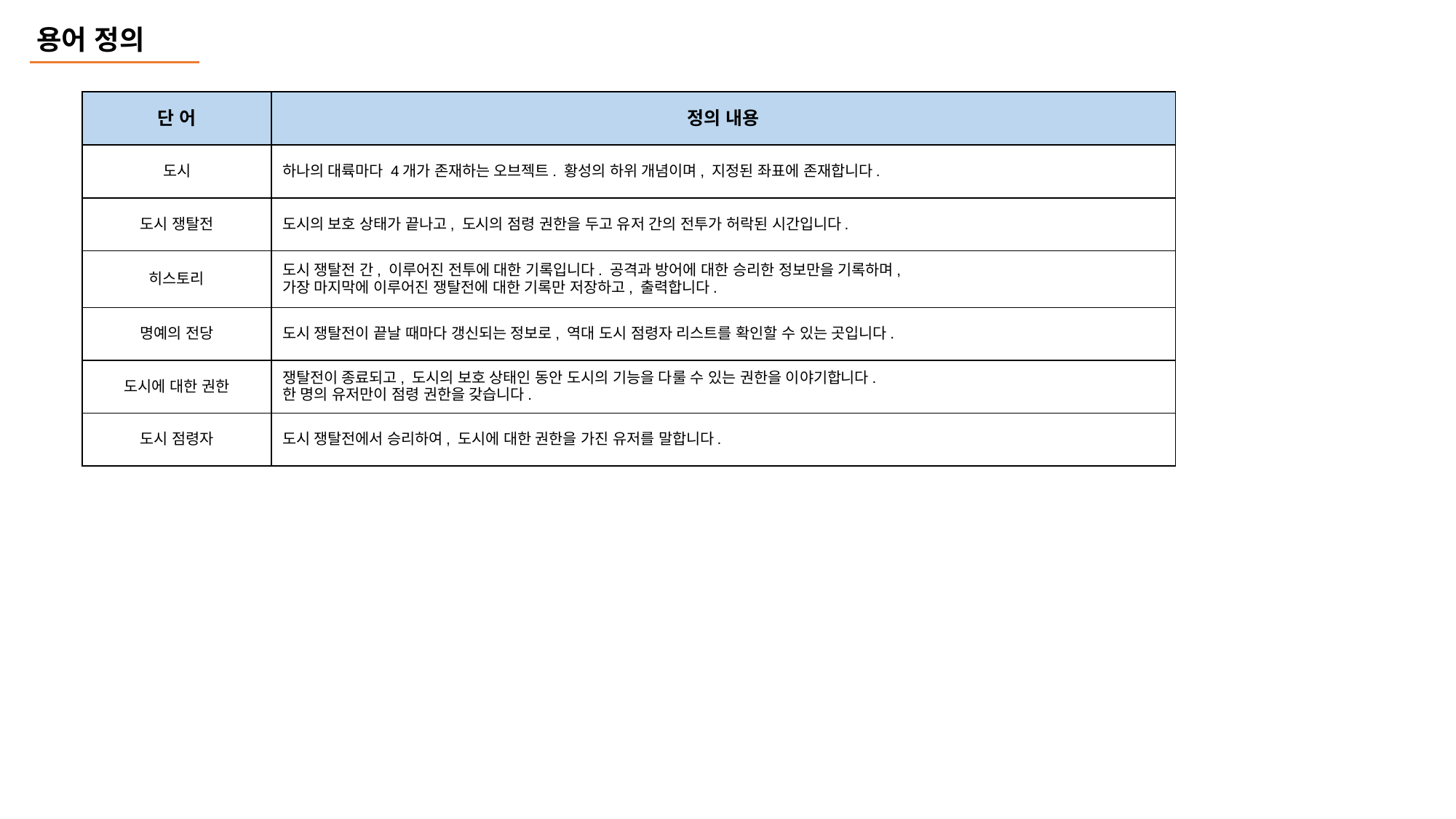

용어 정의
| 단 어 | 정의 내용 |
| --- | --- |
| 도시 | 하나의 대륙마다 4개가 존재하는 오브젝트. 황성의 하위 개념이며, 지정된 좌표에 존재합니다. |
| 도시 쟁탈전 | 도시의 보호 상태가 끝나고, 도시의 점령 권한을 두고 유저 간의 전투가 허락된 시간입니다. |
| 히스토리 | 도시 쟁탈전 간, 이루어진 전투에 대한 기록입니다. 공격과 방어에 대한 승리한 정보만을 기록하며, 가장 마지막에 이루어진 쟁탈전에 대한 기록만 저장하고, 출력합니다. |
| 명예의 전당 | 도시 쟁탈전이 끝날 때마다 갱신되는 정보로, 역대 도시 점령자 리스트를 확인할 수 있는 곳입니다. |
| 도시에 대한 권한 | 쟁탈전이 종료되고, 도시의 보호 상태인 동안 도시의 기능을 다룰 수 있는 권한을 이야기합니다. 한 명의 유저만이 점령 권한을 갖습니다. |
| 도시 점령자 | 도시 쟁탈전에서 승리하여, 도시에 대한 권한을 가진 유저를 말합니다. |